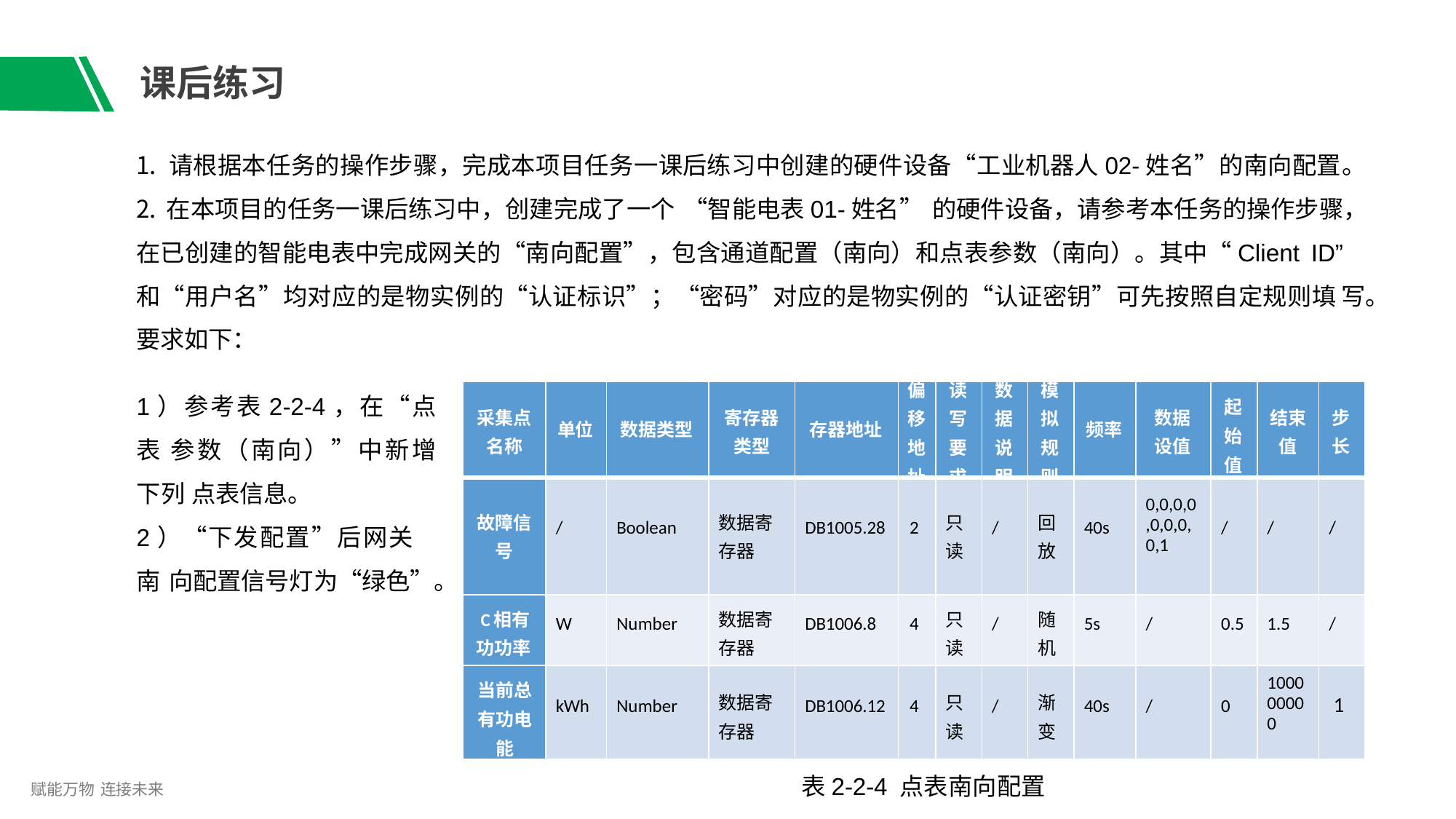

# 课后练习
请根据本任务的操作步骤，完成本项目任务一课后练习中创建的硬件设备“工业机器人02-姓名”的南向配置。
在本项目的任务一课后练习中，创建完成了一个 “智能电表01-姓名” 的硬件设备，请参考本任务的操作步骤，
在已创建的智能电表中完成网关的“南向配置”，包含通道配置（南向）和点表参数（南向）。其中“Client ID”  和“用户名”均对应的是物实例的“认证标识”；“密码”对应的是物实例的“认证密钥”可先按照自定规则填 写。要求如下：
1）参考表2-2-4，在“点表 参数（南向）”中新增下列 点表信息。
2）“下发配置”后网关南 向配置信号灯为“绿色”。
| 采集点 名称 | 单位 | 数据类型 | 寄存器 类型 | 存器地址 | 偏 移 地 址 | 读 写 要 求 | 数 据 说 明 | 模 拟 规 则 | 频率 | 数据 设值 | 起 始 值 | 结束 值 | 步 长 |
| --- | --- | --- | --- | --- | --- | --- | --- | --- | --- | --- | --- | --- | --- |
| 故障信 号 | / | Boolean | 数据寄 存器 | DB1005.28 | 2 | 只 读 | / | 回 放 | 40s | 0,0,0,0 ,0,0,0, 0,1 | / | / | / |
| C相有 功功率 | W | Number | 数据寄 存器 | DB1006.8 | 4 | 只 读 | / | 随 机 | 5s | / | 0.5 | 1.5 | / |
| 当前总 有功电 能 | kWh | Number | 数据寄 存器 | DB1006.12 | 4 | 只 读 | / | 渐 变 | 40s | / | 0 | 1000 0000 0 | 1 |
表2-2-4 点表南向配置
赋能万物 连接未来